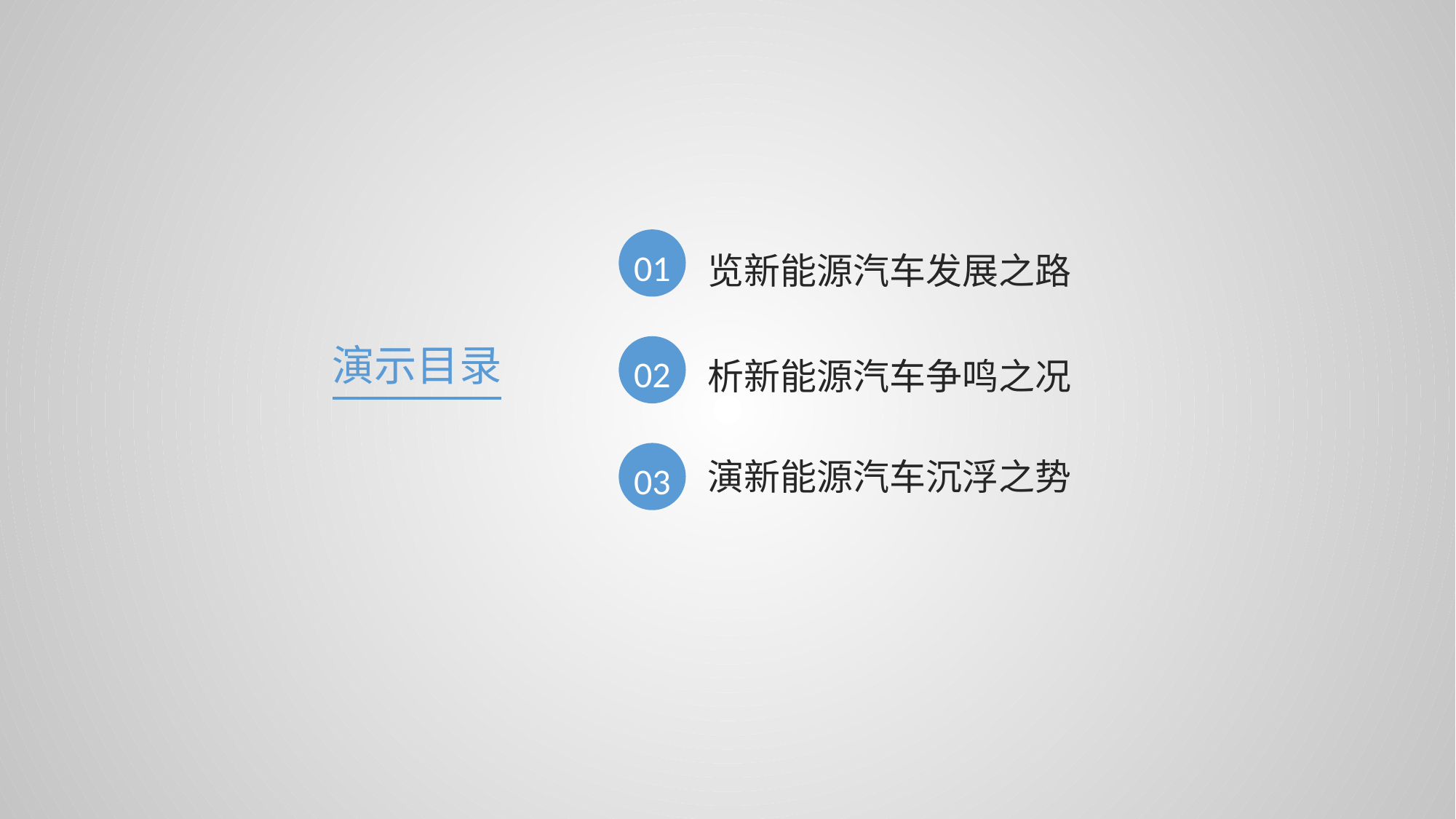

01
览新能源汽车发展之路
演示目录
02
析新能源汽车争鸣之况
03
演新能源汽车沉浮之势